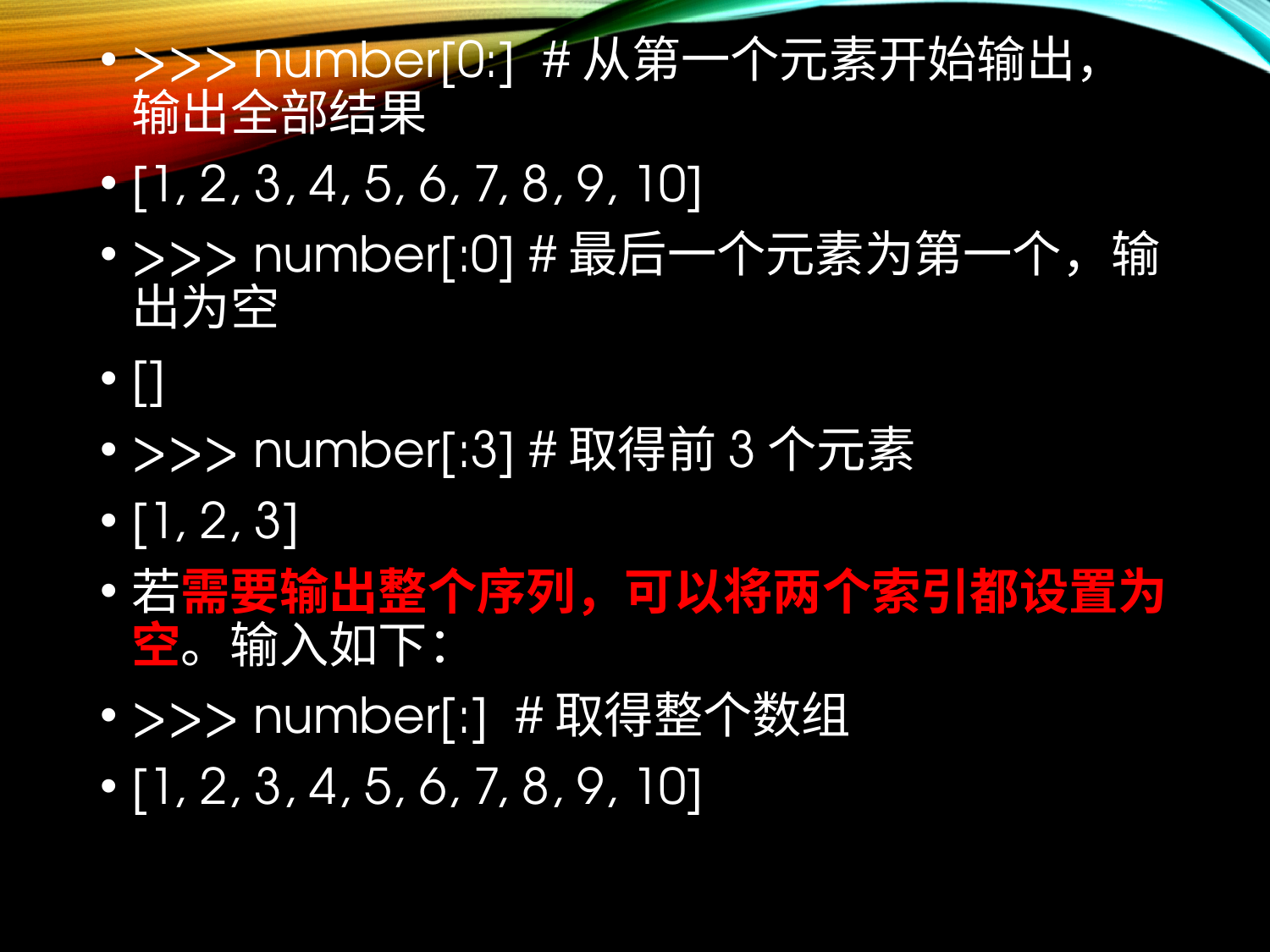

>>> number[0:]  #从第一个元素开始输出，输出全部结果
[1, 2, 3, 4, 5, 6, 7, 8, 9, 10]
>>> number[:0] #最后一个元素为第一个，输出为空
[]
>>> number[:3] #取得前3个元素
[1, 2, 3]
若需要输出整个序列，可以将两个索引都设置为空。输入如下：
>>> number[:]  #取得整个数组
[1, 2, 3, 4, 5, 6, 7, 8, 9, 10]